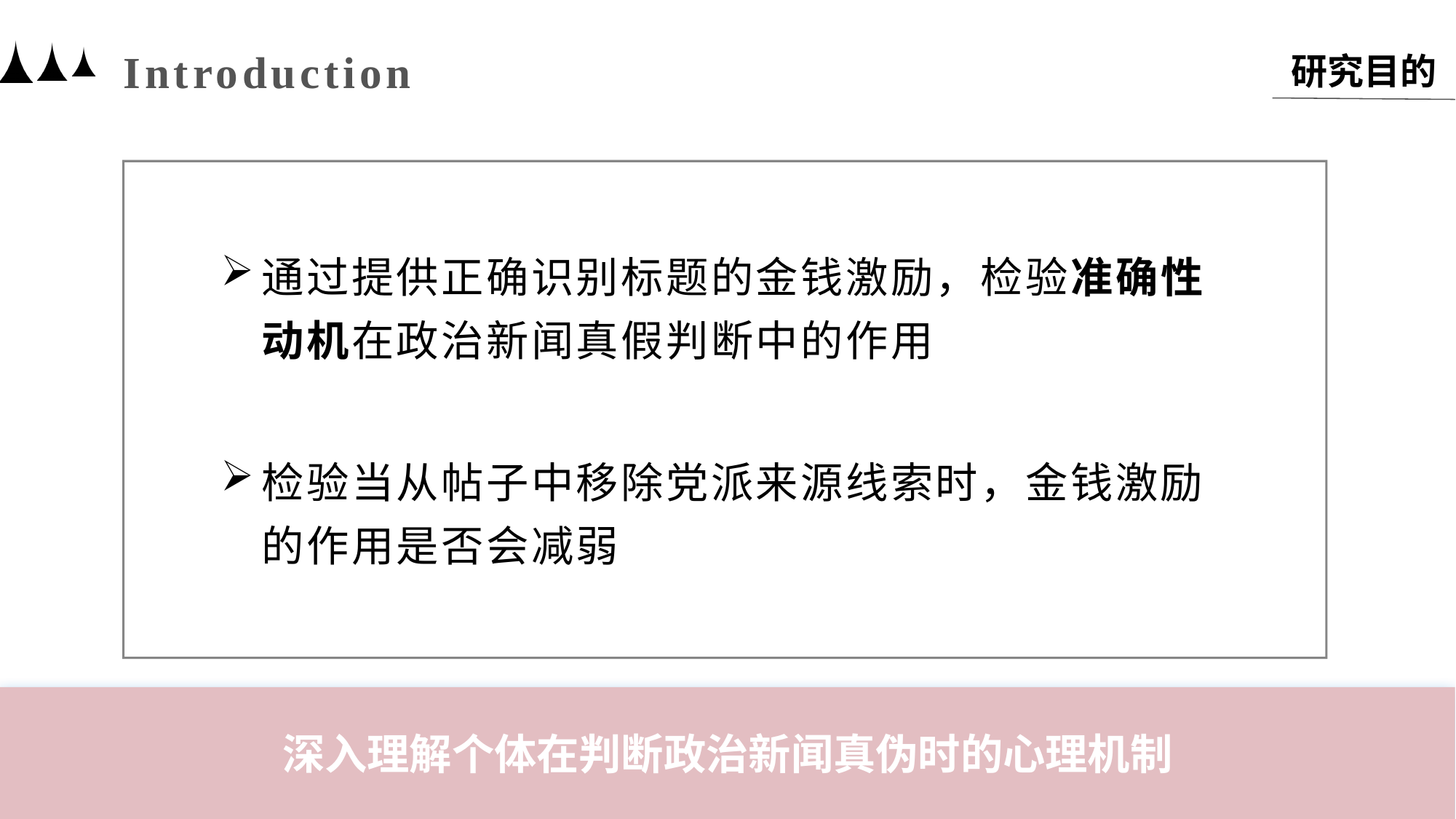

Introduction
研究目的

通过提供正确识别标题的金钱激励，检验准确性动机在政治新闻真假判断中的作用
检验当从帖子中移除党派来源线索时，金钱激励的作用是否会减弱

深入理解个体在判断政治新闻真伪时的心理机制